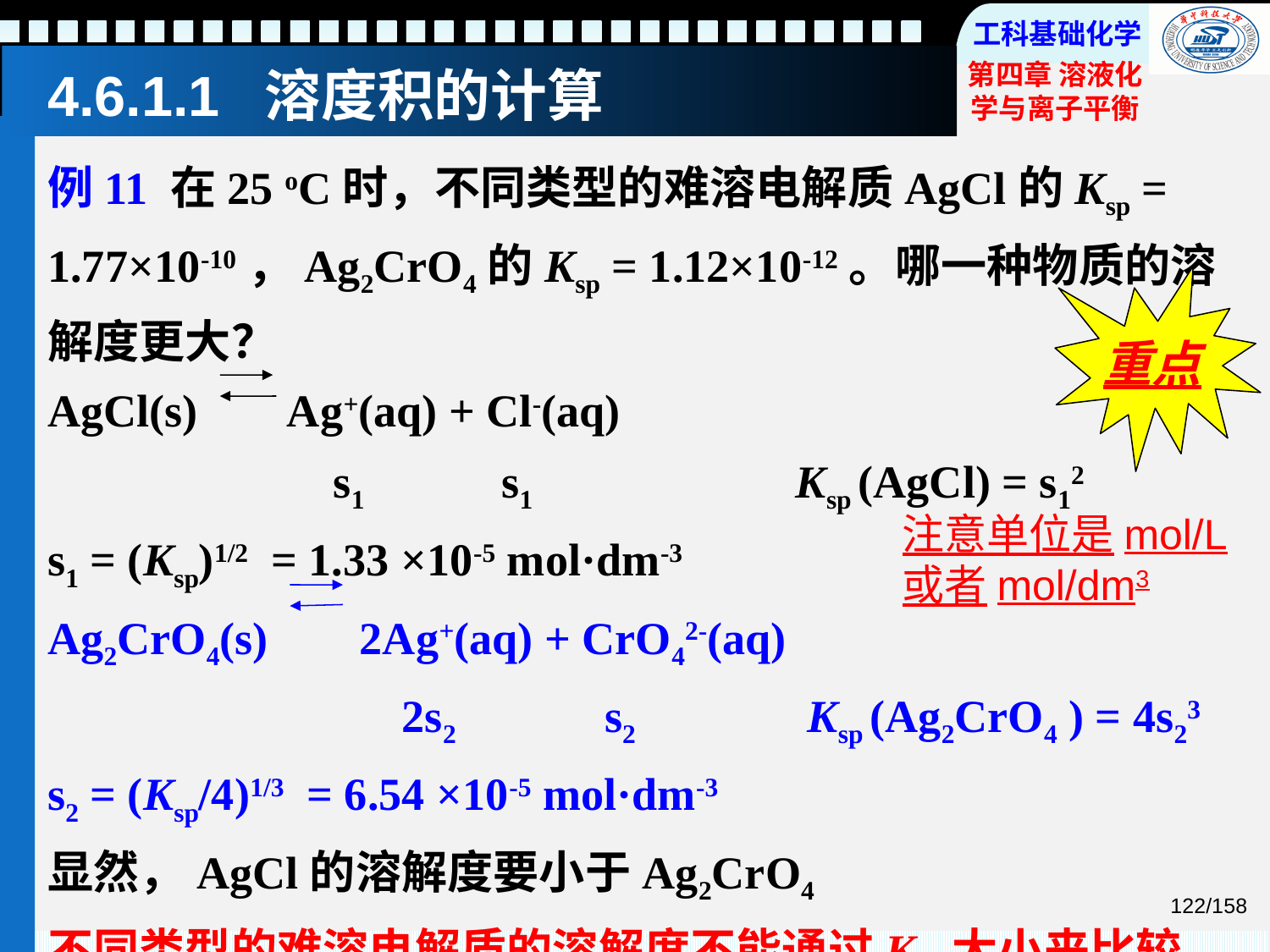

# 4.6.1.1  溶度积的计算
例11 在25 oC时，不同类型的难溶电解质AgCl的Ksp = 1.77×10-10，Ag2CrO4的Ksp = 1.12×10-12。哪一种物质的溶解度更大？
AgCl(s)        Ag+(aq) + Cl-(aq)
                         s1            s1                       Ksp (AgCl) = s12
s1 = (Ksp)1/2  = 1.33 ×10-5 mol·dm-3
Ag2CrO4(s)        2Ag+(aq) + CrO42-(aq)
                               2s2             s2               Ksp (Ag2CrO4 ) = 4s23
s2 = (Ksp/4)1/3  = 6.54 ×10-5 mol·dm-3
显然，AgCl的溶解度要小于Ag2CrO4
不同类型的难溶电解质的溶解度不能通过Ksp大小来比较

重点

注意单位是mol/L或者mol/dm3